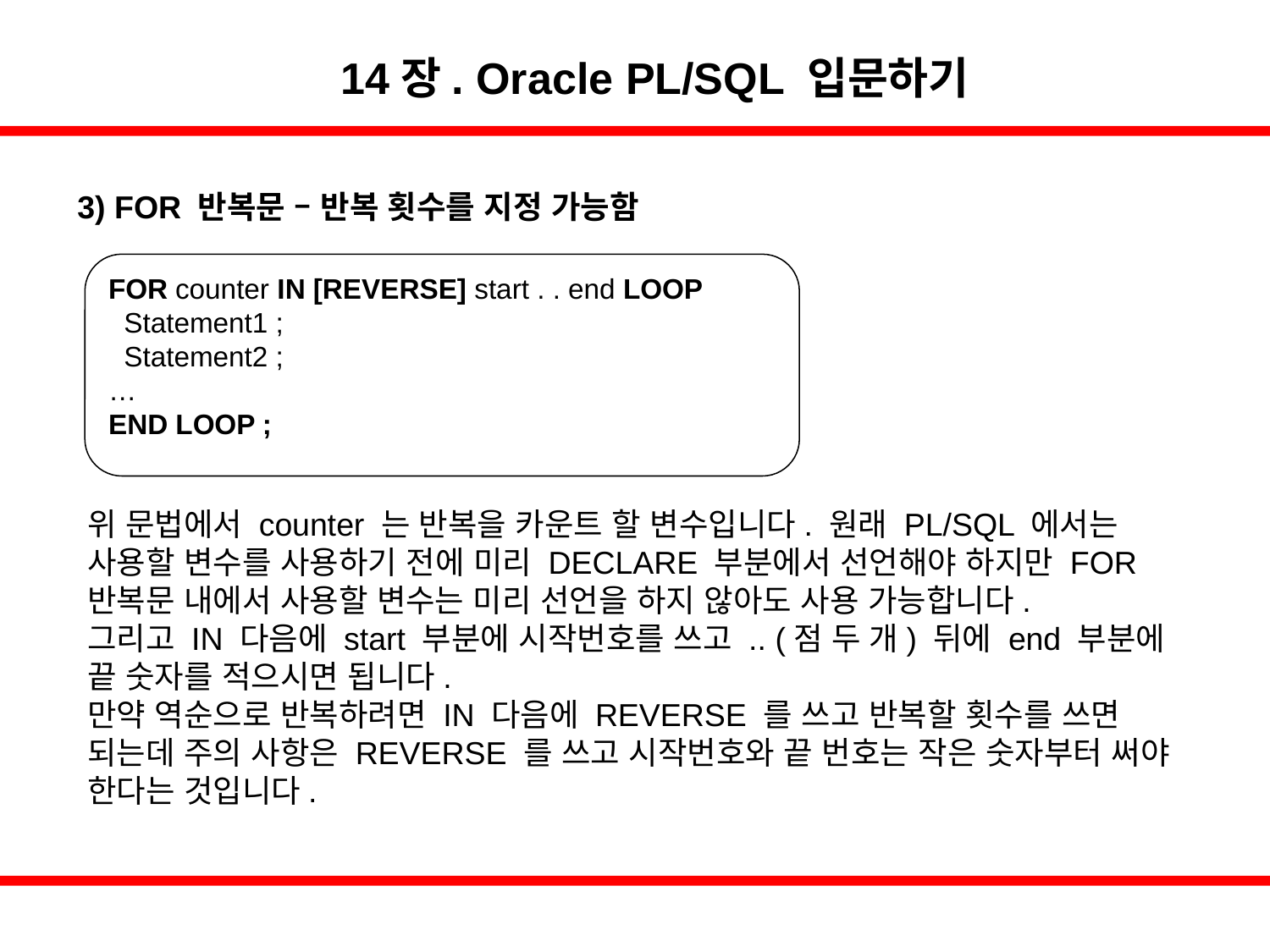

14장. Oracle PL/SQL 입문하기

3) FOR 반복문 – 반복 횟수를 지정 가능함
FOR counter IN [REVERSE] start . . end LOOP
  Statement1 ;
  Statement2 ;
…
END LOOP ;

위 문법에서 counter 는 반복을 카운트 할 변수입니다. 원래 PL/SQL 에서는 사용할 변수를 사용하기 전에 미리 DECLARE 부분에서 선언해야 하지만 FOR 반복문 내에서 사용할 변수는 미리 선언을 하지 않아도 사용 가능합니다.
그리고 IN 다음에 start 부분에 시작번호를 쓰고 .. (점 두 개) 뒤에 end 부분에 끝 숫자를 적으시면 됩니다.
만약 역순으로 반복하려면 IN 다음에 REVERSE 를 쓰고 반복할 횟수를 쓰면 되는데 주의 사항은 REVERSE 를 쓰고 시작번호와 끝 번호는 작은 숫자부터 써야 한다는 것입니다.